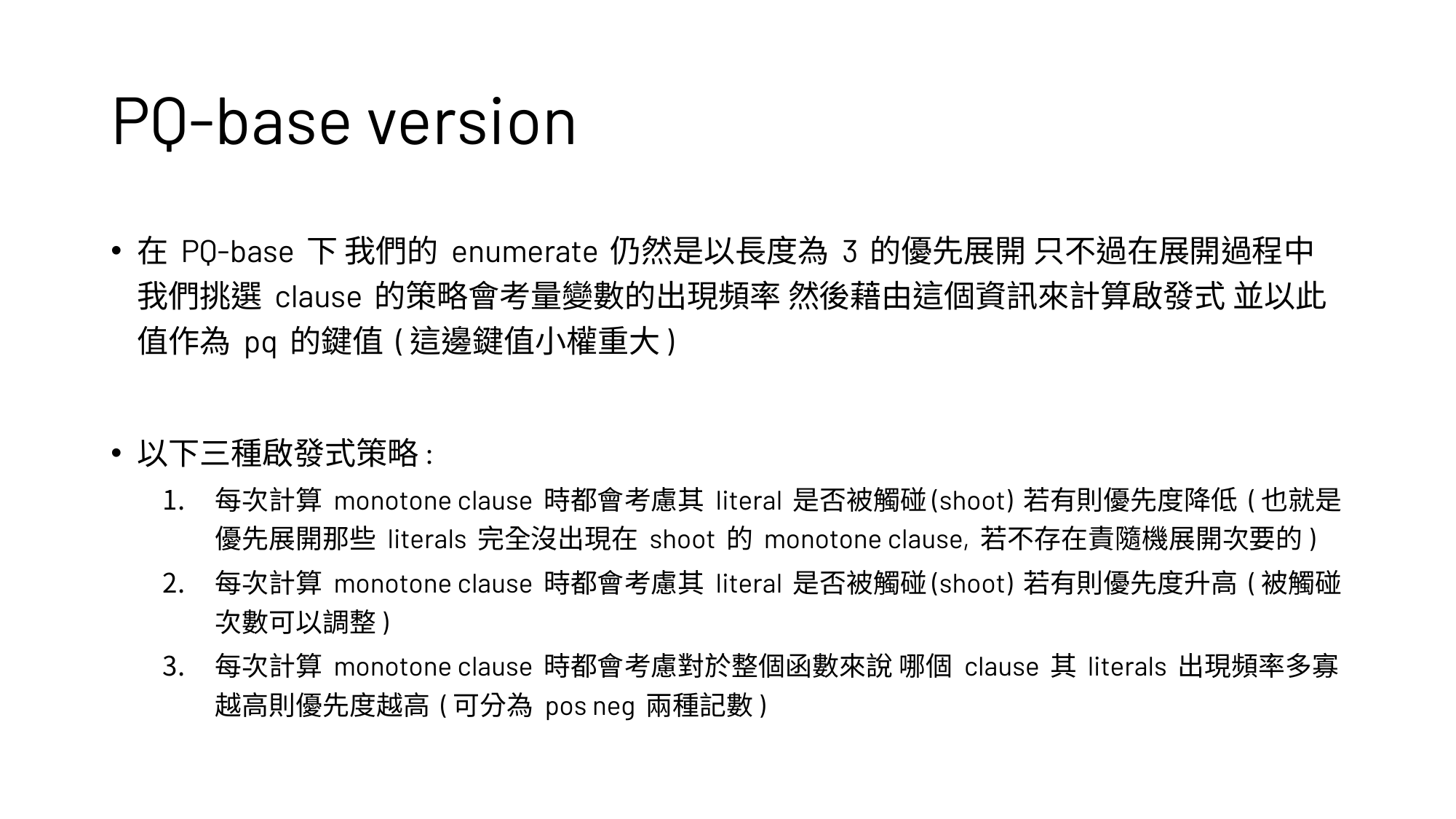

# PQ-base version
在 PQ-base 下 我們的 enumerate 仍然是以長度為 3 的優先展開 只不過在展開過程中 我們挑選 clause 的策略會考量變數的出現頻率 然後藉由這個資訊來計算啟發式 並以此值作為 pq 的鍵值 (這邊鍵值小權重大)

以下三種啟發式策略:
每次計算 monotone clause 時都會考慮其 literal 是否被觸碰(shoot) 若有則優先度降低 (也就是優先展開那些 literals 完全沒出現在 shoot 的 monotone clause, 若不存在責隨機展開次要的)
每次計算 monotone clause 時都會考慮其 literal 是否被觸碰(shoot) 若有則優先度升高 (被觸碰次數可以調整)
每次計算 monotone clause 時都會考慮對於整個函數來說 哪個 clause 其 literals 出現頻率多寡 越高則優先度越高 (可分為 pos neg 兩種記數)